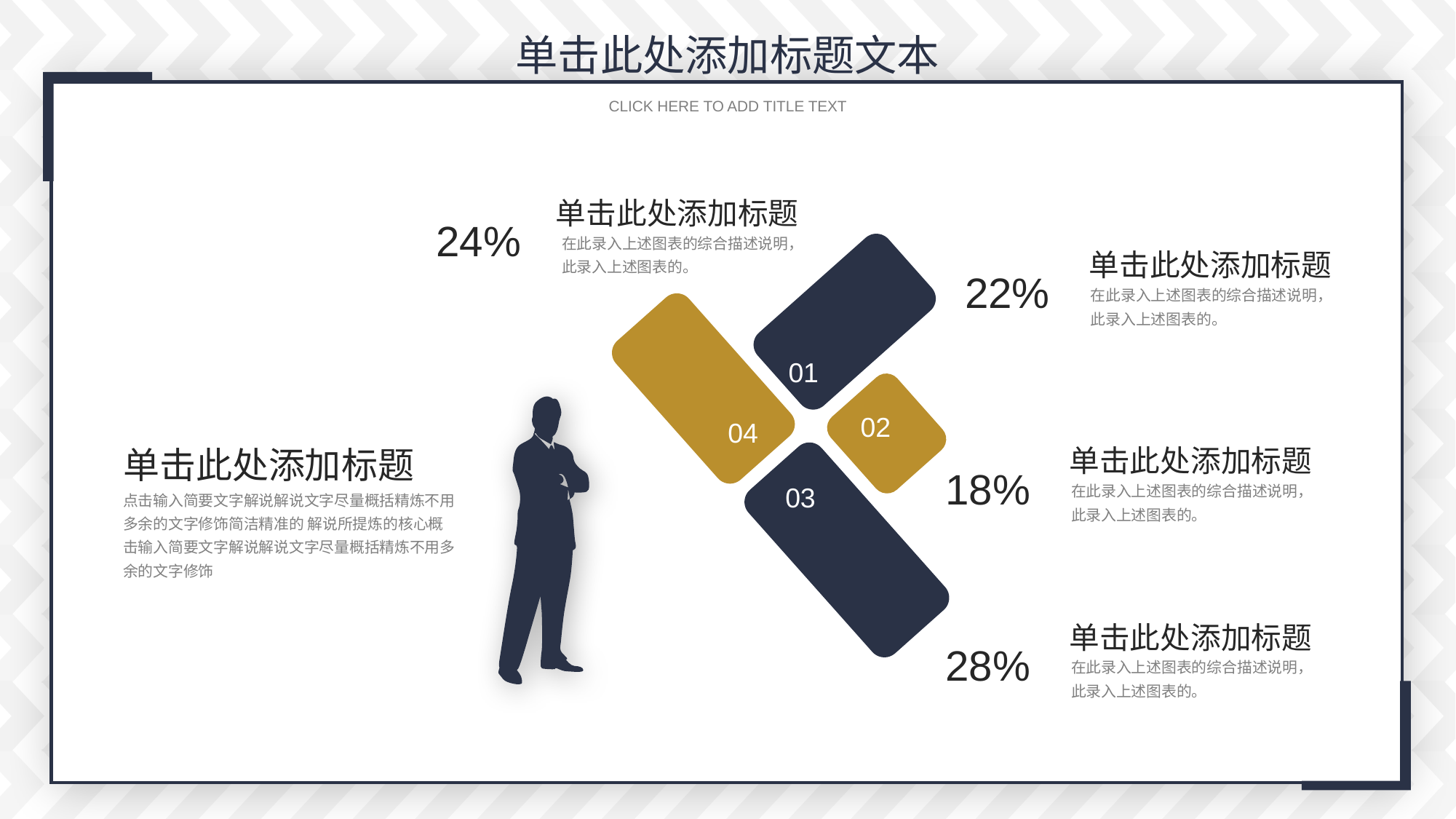

单击此处添加标题文本
 CLICK HERE TO ADD TITLE TEXT
单击此处添加标题
在此录入上述图表的综合描述说明，此录入上述图表的。
24%
单击此处添加标题
在此录入上述图表的综合描述说明，此录入上述图表的。
22%

01
02
04
03

单击此处添加标题
点击输入简要文字解说解说文字尽量概括精炼不用多余的文字修饰简洁精准的 解说所提炼的核心概击输入简要文字解说解说文字尽量概括精炼不用多余的文字修饰
单击此处添加标题
在此录入上述图表的综合描述说明，此录入上述图表的。
18%
单击此处添加标题
在此录入上述图表的综合描述说明，此录入上述图表的。
28%